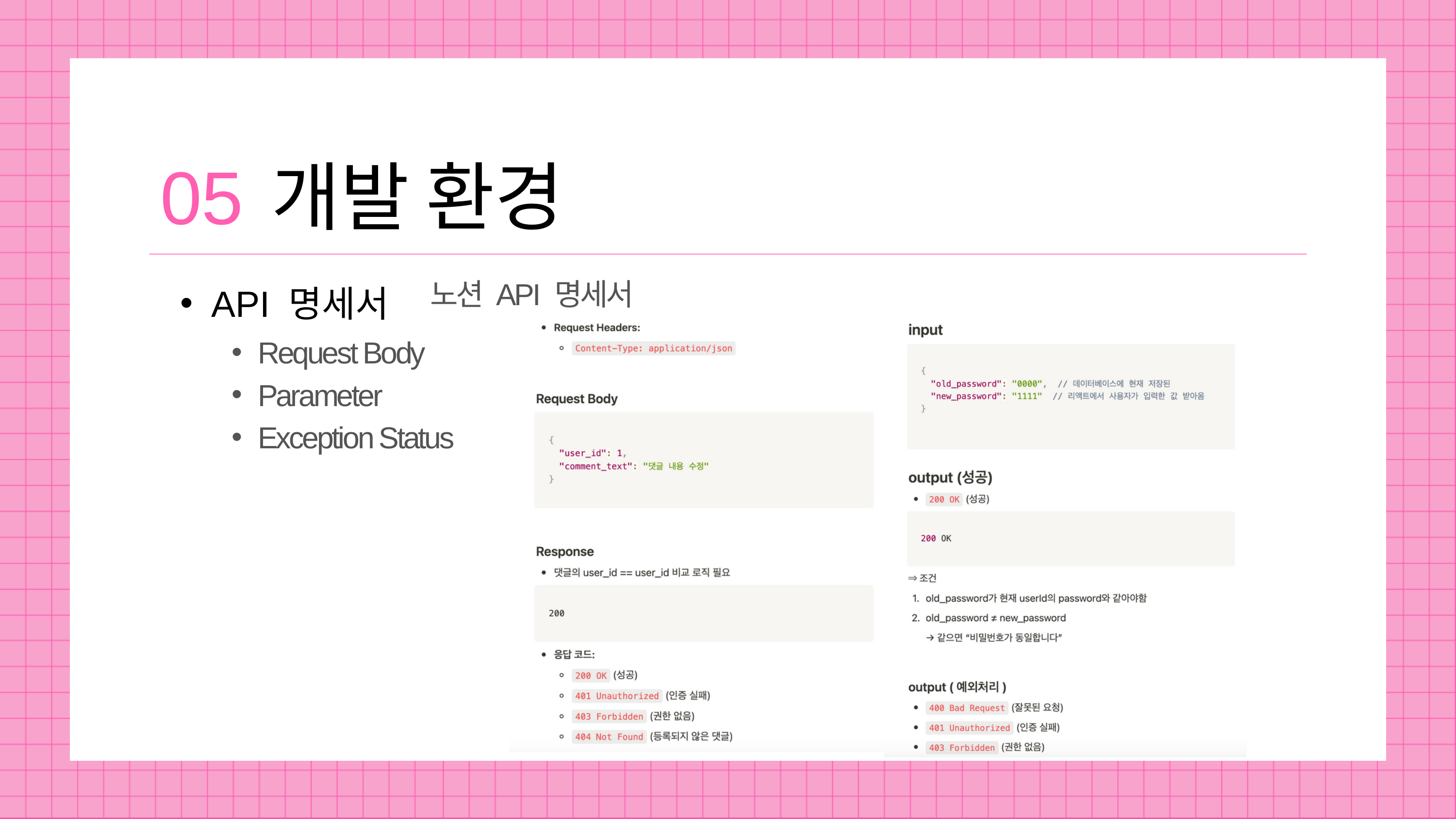

05
개발 환경
API 명세서

노션 API 명세서

Request Body
Parameter
Exception Status